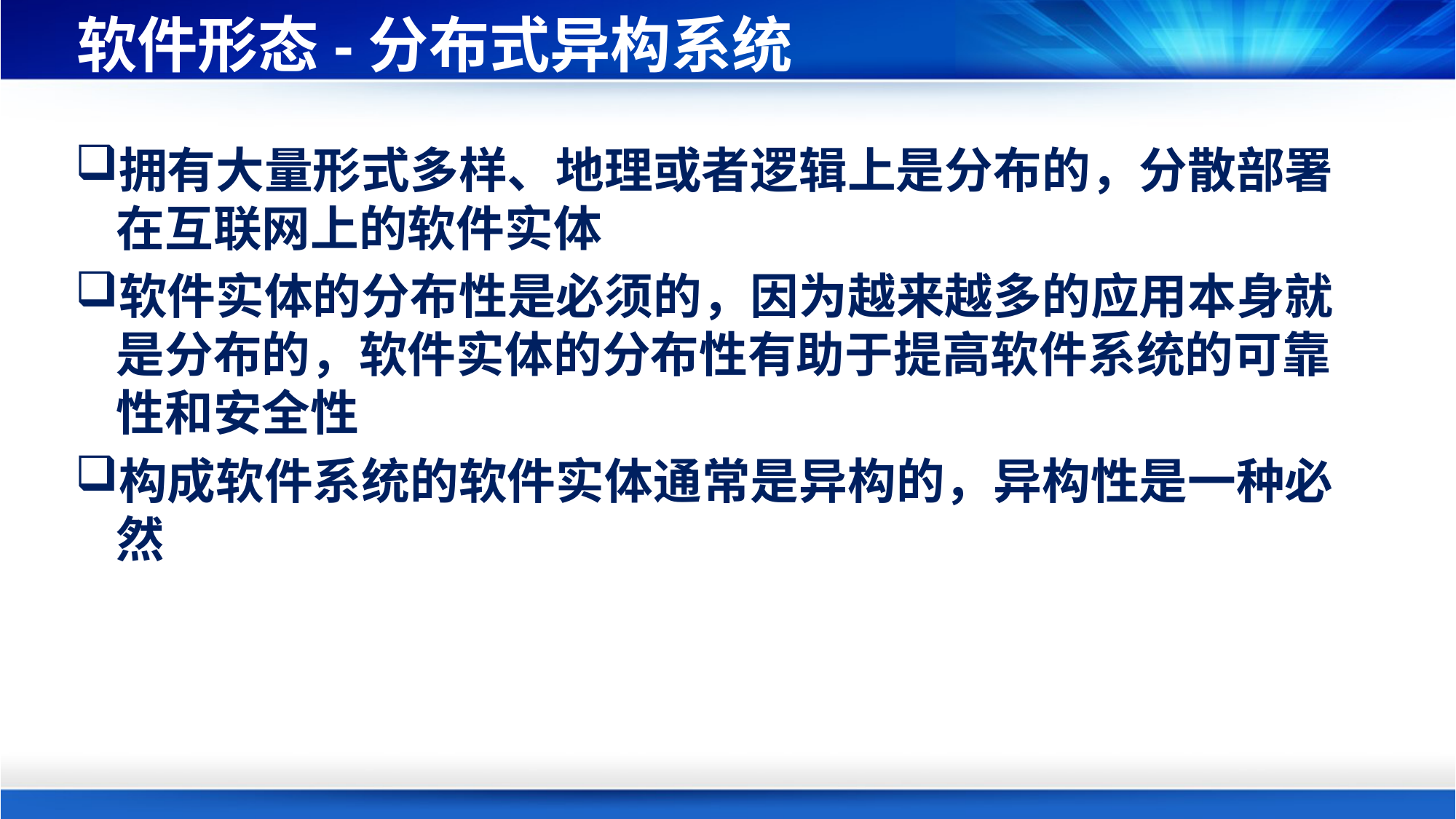

# 软件形态-分布式异构系统
拥有大量形式多样、地理或者逻辑上是分布的，分散部署在互联网上的软件实体
软件实体的分布性是必须的，因为越来越多的应用本身就是分布的，软件实体的分布性有助于提高软件系统的可靠性和安全性
构成软件系统的软件实体通常是异构的，异构性是一种必然